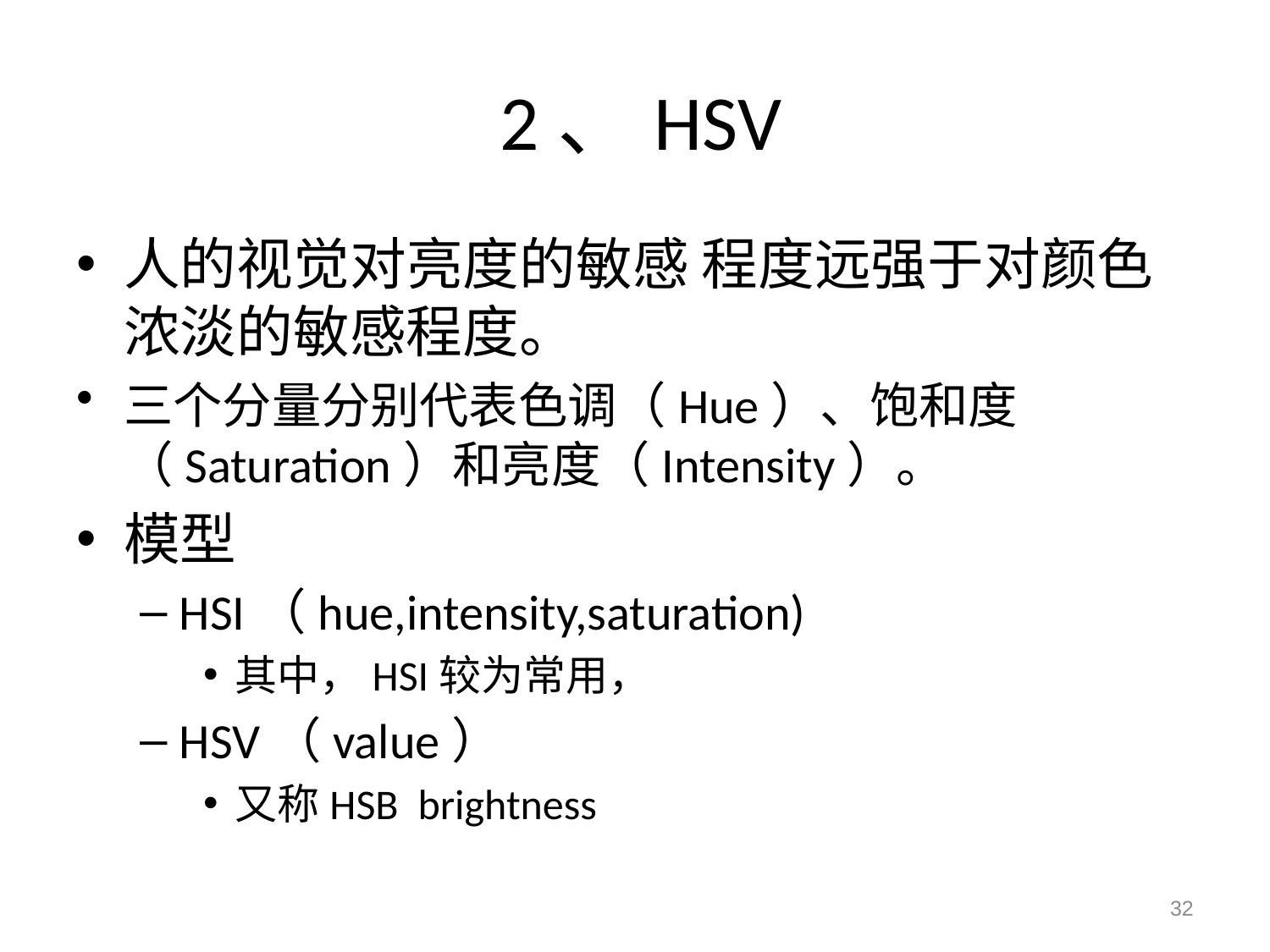

# 2、HSV
人的视觉对亮度的敏感 程度远强于对颜色浓淡的敏感程度。
三个分量分别代表色调（Hue）、饱和度（Saturation）和亮度（Intensity）。
模型
HSI（hue,intensity,saturation)
其中，HSI较为常用，
HSV（value）
又称HSB  brightness

32